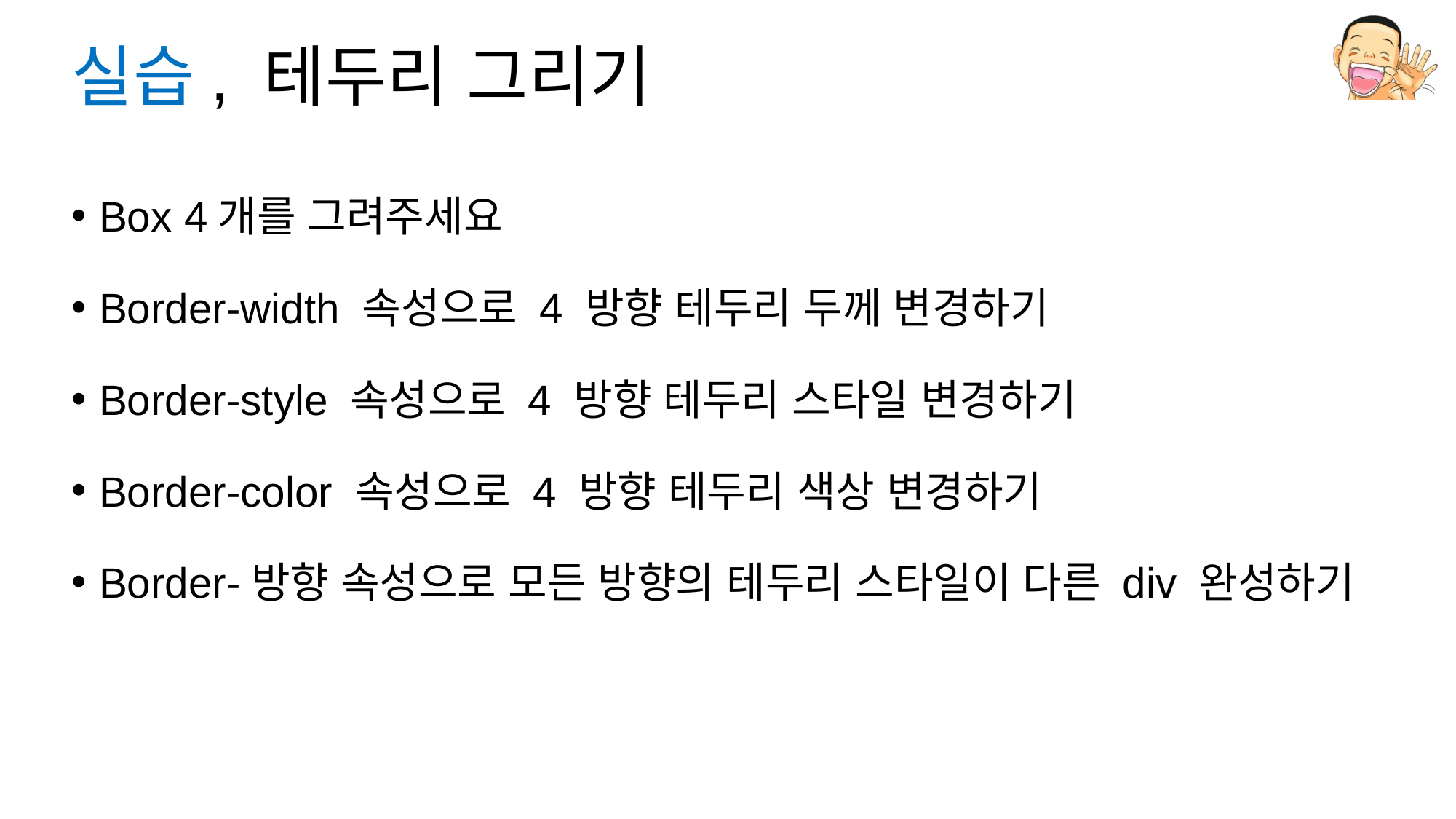

# 실습, 테두리 그리기
Box 4개를 그려주세요
Border-width 속성으로 4 방향 테두리 두께 변경하기
Border-style 속성으로 4 방향 테두리 스타일 변경하기
Border-color 속성으로 4 방향 테두리 색상 변경하기
Border-방향 속성으로 모든 방향의 테두리 스타일이 다른 div 완성하기